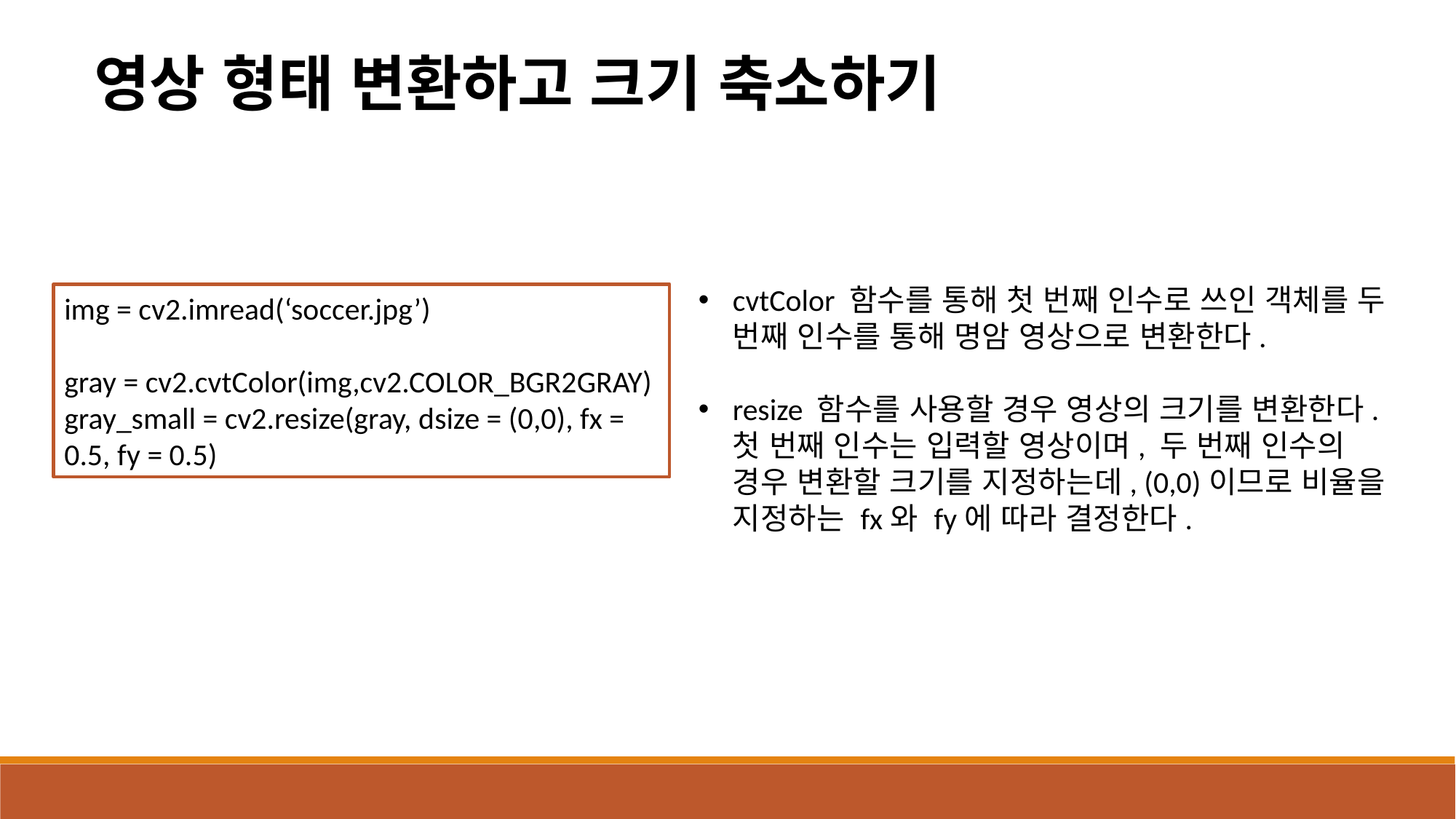

영상 형태 변환하고 크기 축소하기
cvtColor 함수를 통해 첫 번째 인수로 쓰인 객체를 두 번째 인수를 통해 명암 영상으로 변환한다.

resize 함수를 사용할 경우 영상의 크기를 변환한다. 첫 번째 인수는 입력할 영상이며, 두 번째 인수의 경우 변환할 크기를 지정하는데, (0,0)이므로 비율을 지정하는 fx와 fy에 따라 결정한다.
img = cv2.imread(‘soccer.jpg’)

gray = cv2.cvtColor(img,cv2.COLOR_BGR2GRAY)
gray_small = cv2.resize(gray, dsize = (0,0), fx = 0.5, fy = 0.5)